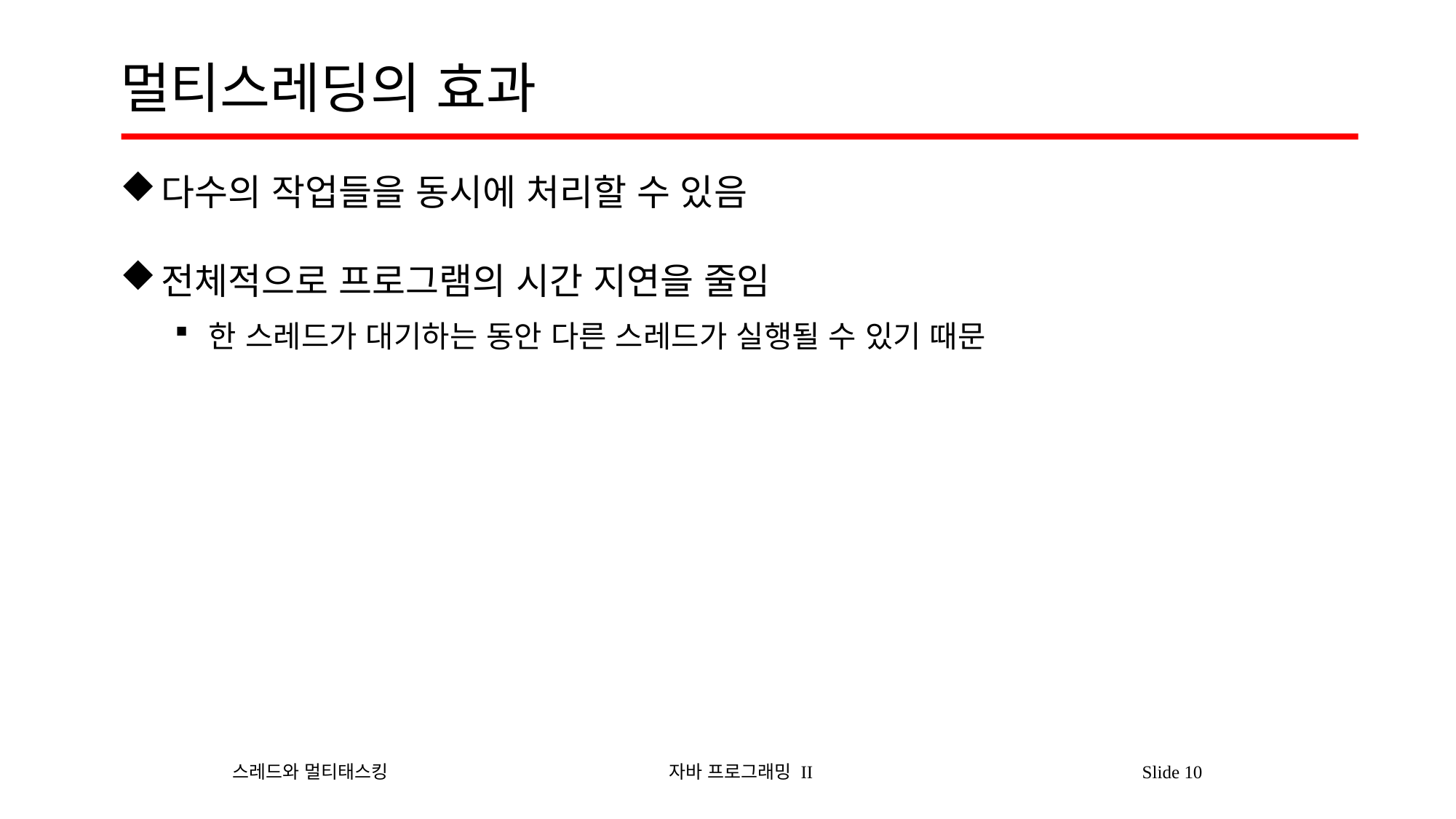

# 멀티스레딩의 효과
다수의 작업들을 동시에 처리할 수 있음
전체적으로 프로그램의 시간 지연을 줄임
한 스레드가 대기하는 동안 다른 스레드가 실행될 수 있기 때문